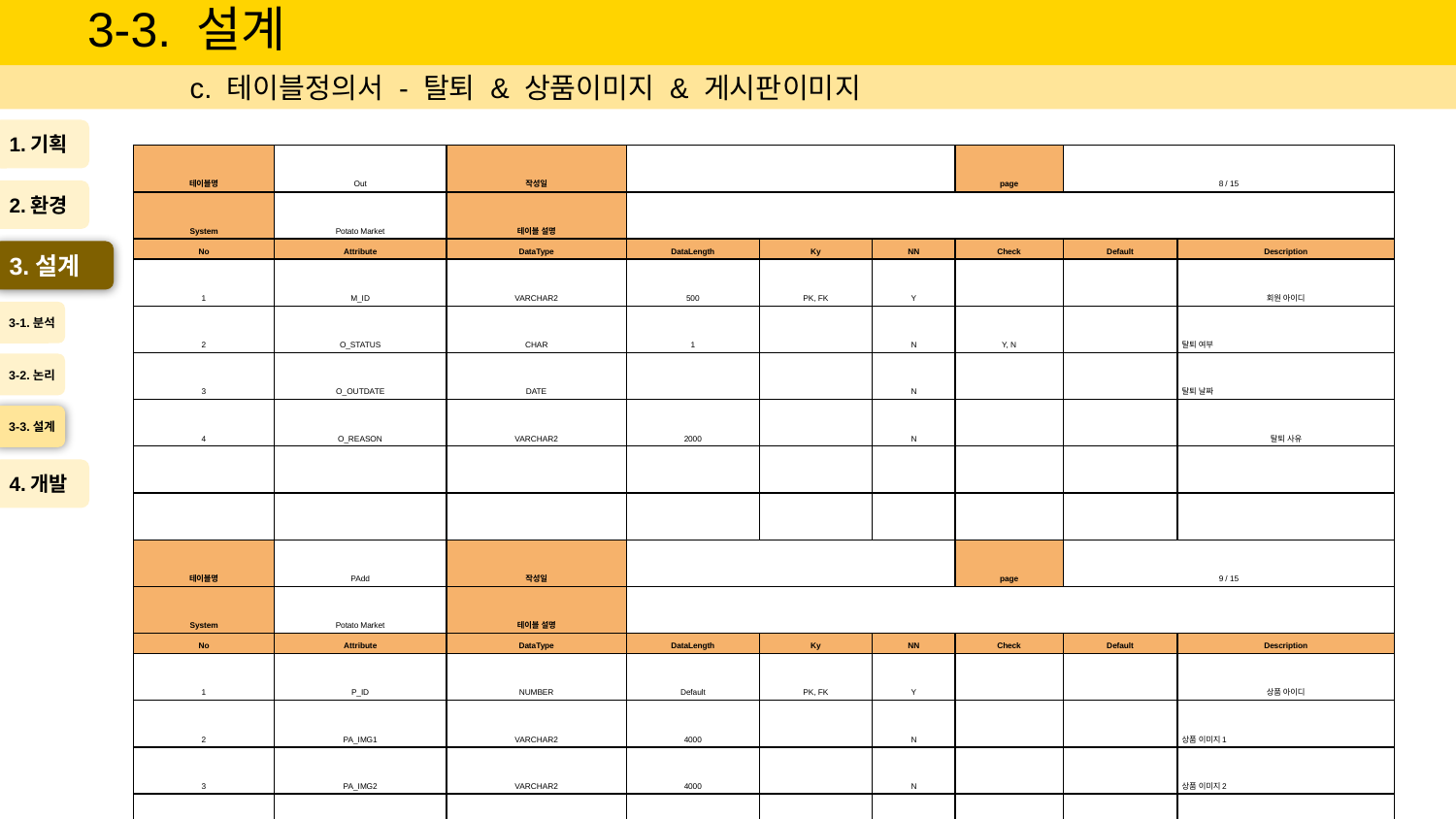

# 3-3. 설계
c. 테이블정의서 - 탈퇴 & 상품이미지 & 게시판이미지
1.기획
| 테이블명 | Out | 작성일 |  |  |  | page | 8 / 15 |  |
| --- | --- | --- | --- | --- | --- | --- | --- | --- |
| System | Potato Market | 테이블 설명 |  |  |  |  |  |  |
| No | Attribute | DataType | DataLength | Ky | NN | Check | Default | Description |
| 1 | M\_ID | VARCHAR2 | 500 | PK, FK | Y |  |  | 회원 아이디 |
| 2 | O\_STATUS | CHAR | 1 |  | N | Y, N |  | 탈퇴 여부 |
| 3 | O\_OUTDATE | DATE |  |  | N |  |  | 탈퇴 날짜 |
| 4 | O\_REASON | VARCHAR2 | 2000 |  | N |  |  | 탈퇴 사유 |
|  |  |  |  |  |  |  |  |  |
|  |  |  |  |  |  |  |  |  |
| 테이블명 | PAdd | 작성일 |  |  |  | page | 9 / 15 |  |
| System | Potato Market | 테이블 설명 |  |  |  |  |  |  |
| No | Attribute | DataType | DataLength | Ky | NN | Check | Default | Description |
| 1 | P\_ID | NUMBER | Default | PK, FK | Y |  |  | 상품 아이디 |
| 2 | PA\_IMG1 | VARCHAR2 | 4000 |  | N |  |  | 상품 이미지1 |
| 3 | PA\_IMG2 | VARCHAR2 | 4000 |  | N |  |  | 상품 이미지2 |
| 4 | PA\_IMG3 | VARCHAR2 | 4000 |  | N |  |  | 상품 이미지3 |
|  |  |  |  |  |  |  |  |  |
|  |  |  |  |  |  |  |  |  |
| 테이블명 | BAdd | 작성일 |  |  |  | page | 10 / 15 |  |
| System | Potato Market | 테이블 설명 |  |  |  |  |  |  |
| No | Attribute | DataType | DataLength | Ky | NN | Check | Default | Description |
| 1 | B\_ID | NUMBER | Default | PK | Y |  |  | 게시글 번호 |
| 2 | BA\_IMG1 | VARCHAR2 | 4000 |  | N |  |  | 게시글 이미지1 |
| 3 | BA\_IMG2 | VARCHAR2 | 4000 |  | N |  |  | 게시글 이미지2 |
| 4 | BA\_IMG3 | VARCHAR2 | 4000 |  | N |  |  | 게시글 이미지3 |
2.환경
3.설계
3-1.분석
3-2.논리
3-3.설계
4.개발